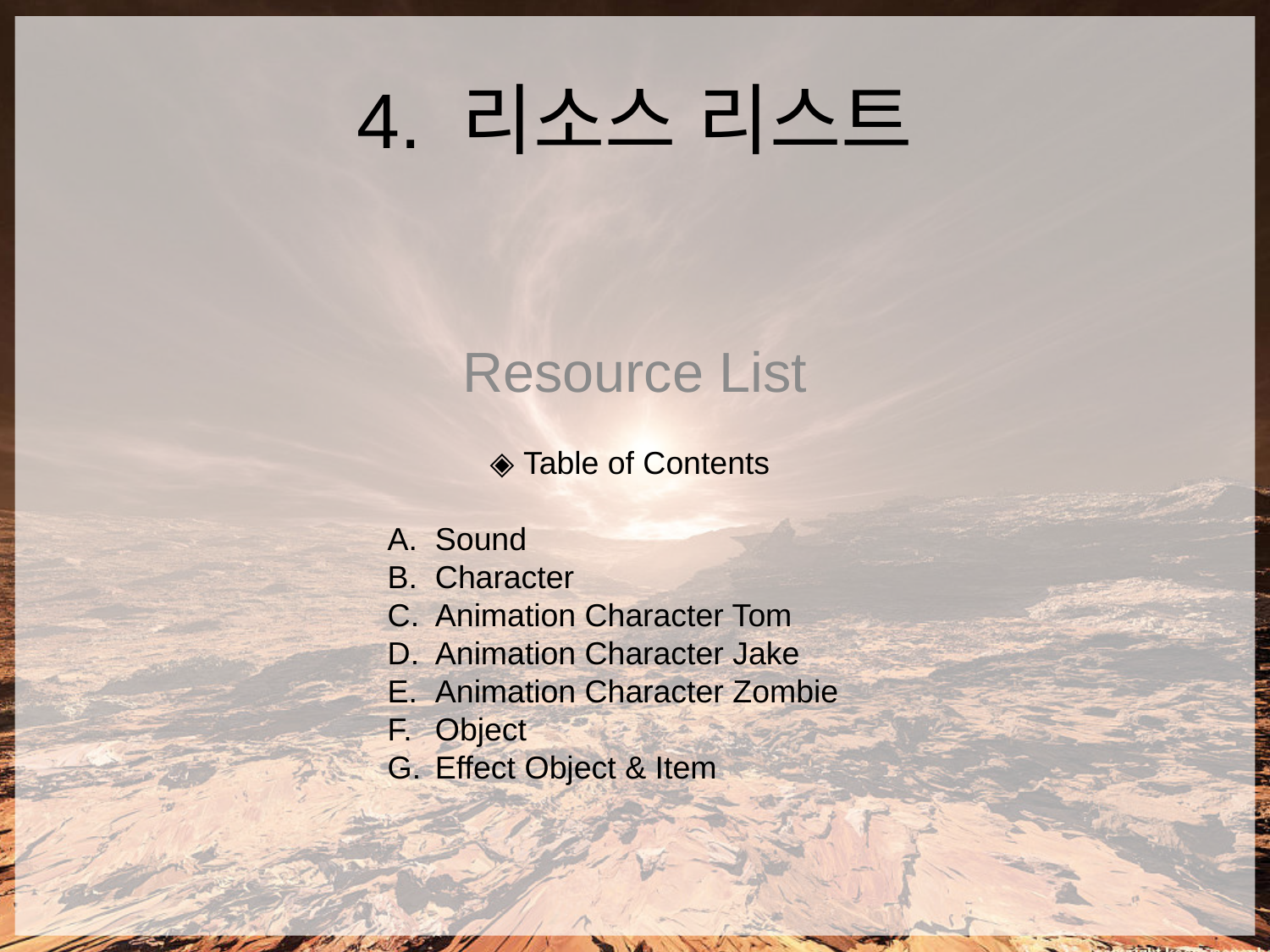

4. 리소스 리스트
Resource List
◈ Table of Contents

Sound
Character
Animation Character Tom
Animation Character Jake
Animation Character Zombie
Object
Effect Object & Item